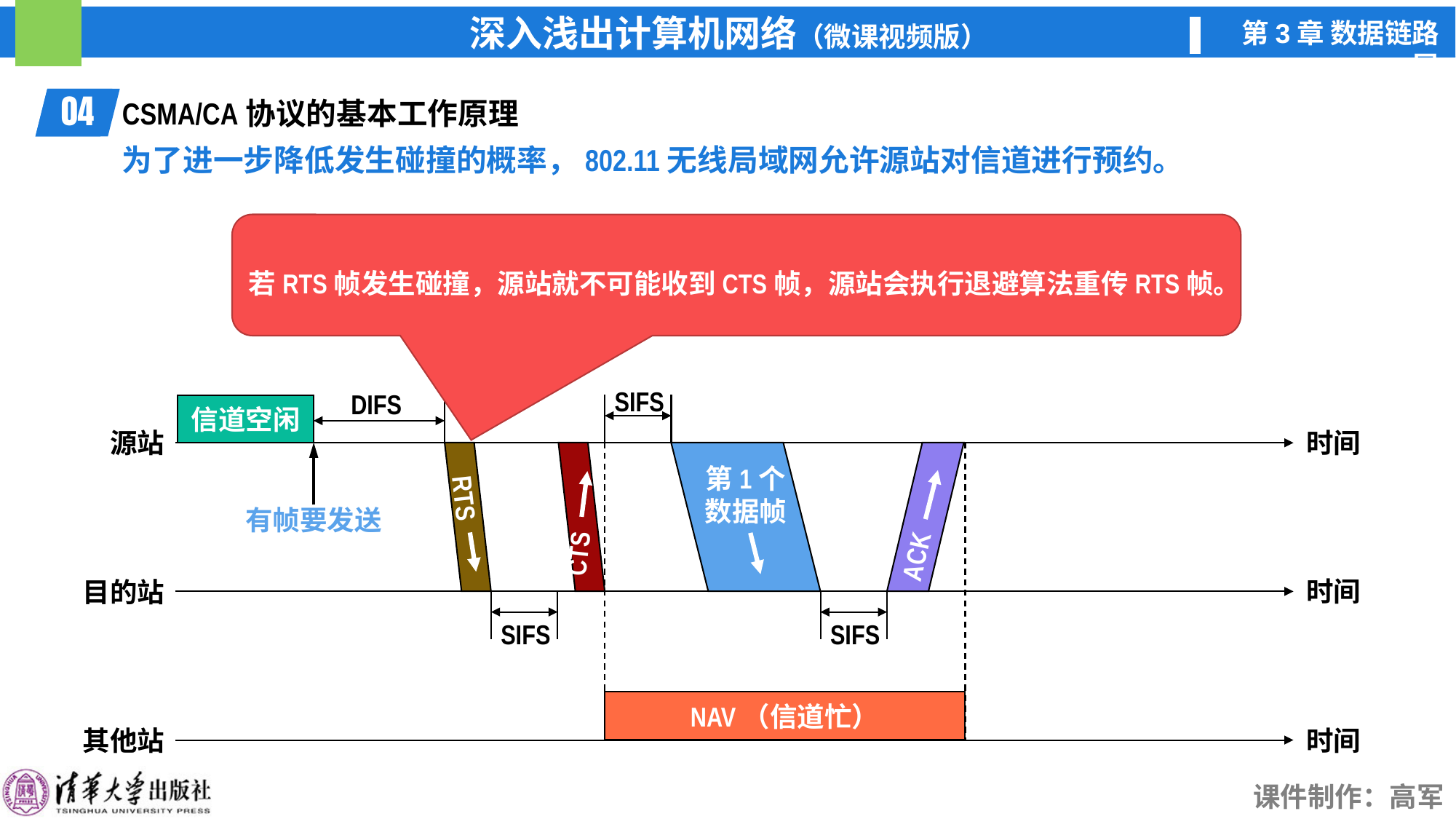

04
01
CSMA/CA协议的基本工作原理
为了进一步降低发生碰撞的概率，802.11无线局域网允许源站对信道进行预约。
若RTS帧发生碰撞，源站就不可能收到CTS帧，源站会执行退避算法重传RTS帧。
SIFS
DIFS
信道空闲
源站
时间
时间
目的站
其他站
时间
有帧要发送

RTS

CTS

第1个
数据帧

ACK
SIFS
SIFS
NAV（信道忙）